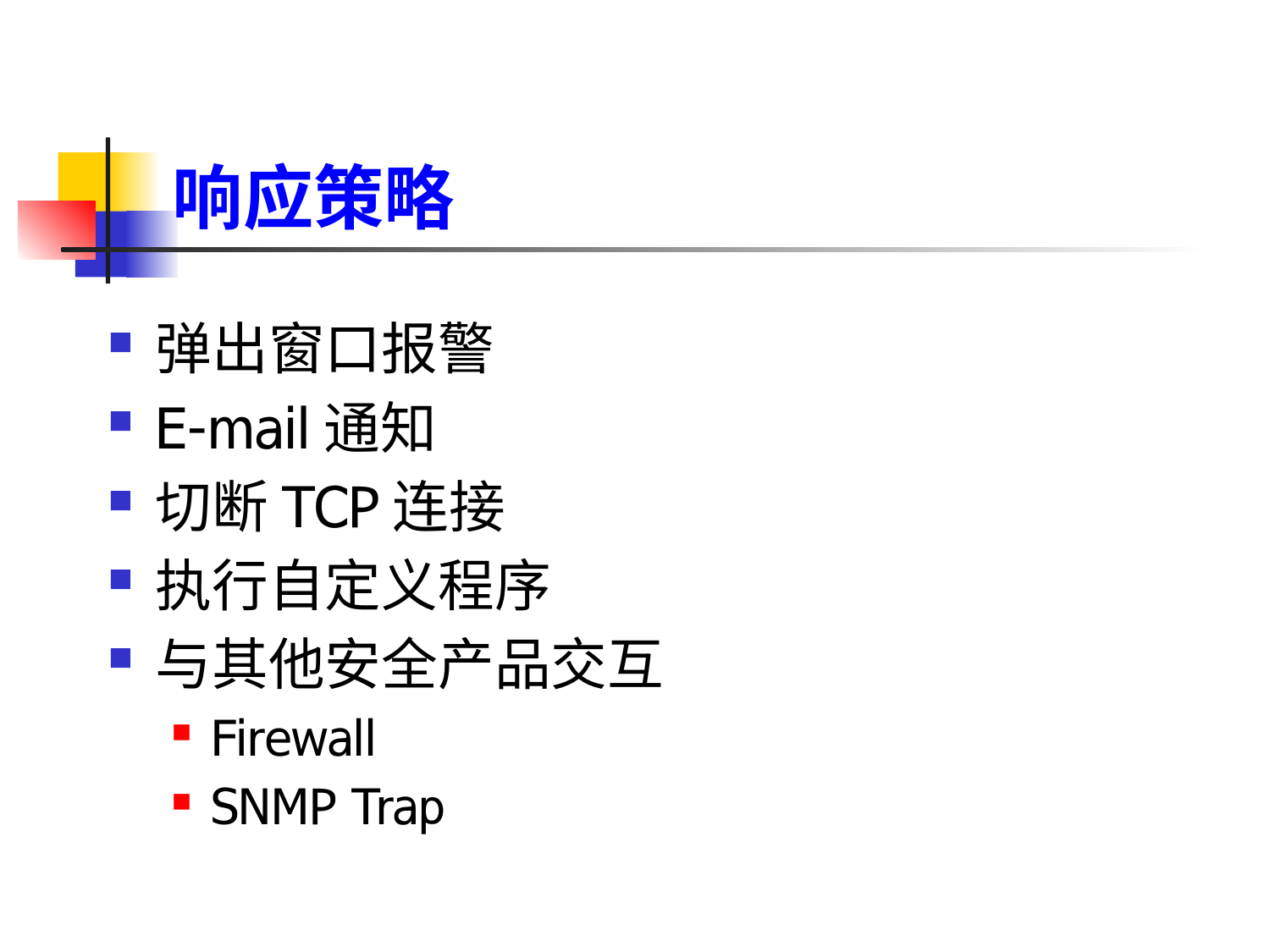

# 响应策略
弹出窗口报警
E-mail通知
切断TCP连接
执行自定义程序
与其他安全产品交互
Firewall
SNMP Trap